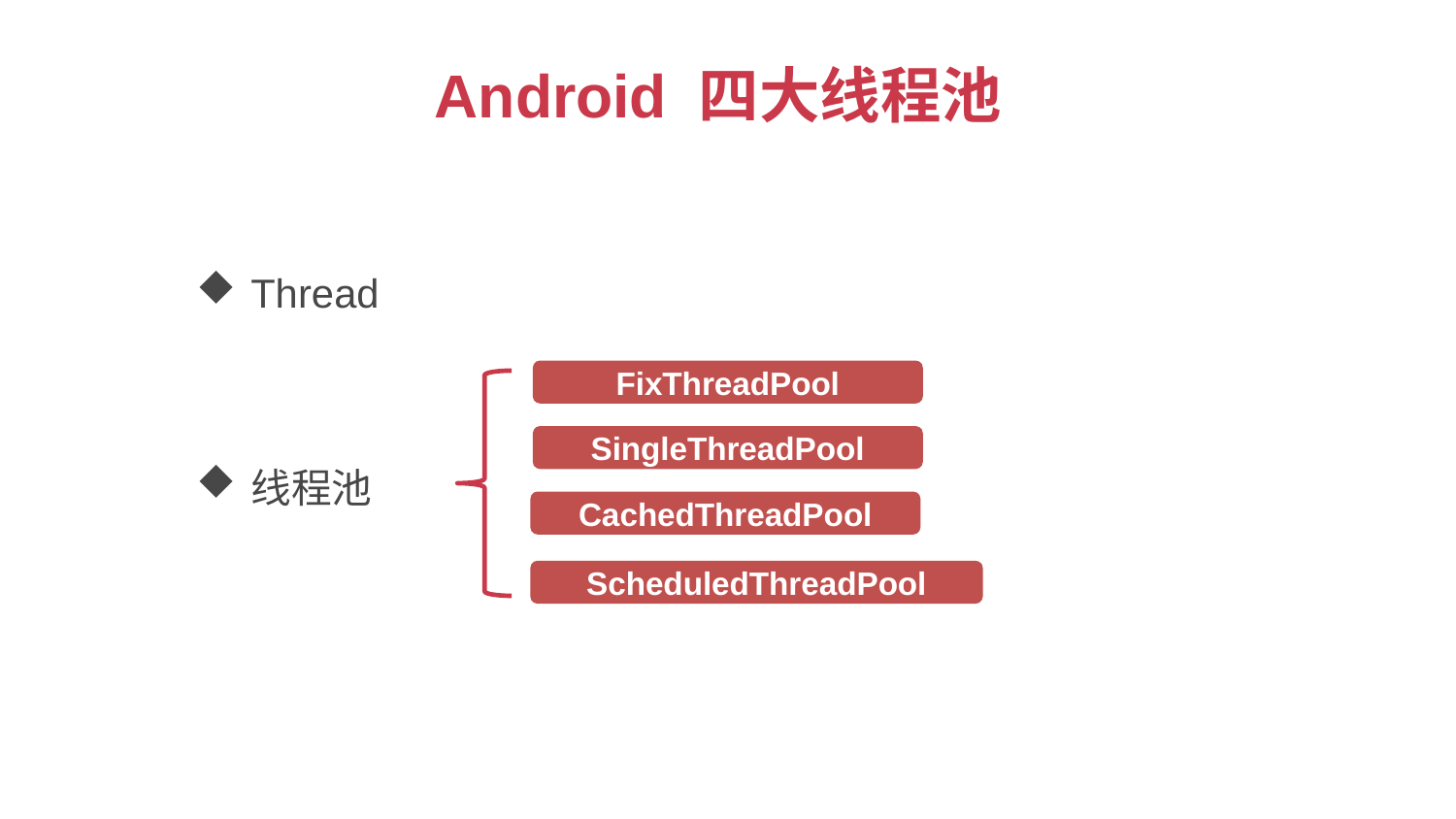

Android 四大线程池
Thread
FixThreadPool

SingleThreadPool
线程池
CachedThreadPool
ScheduledThreadPool